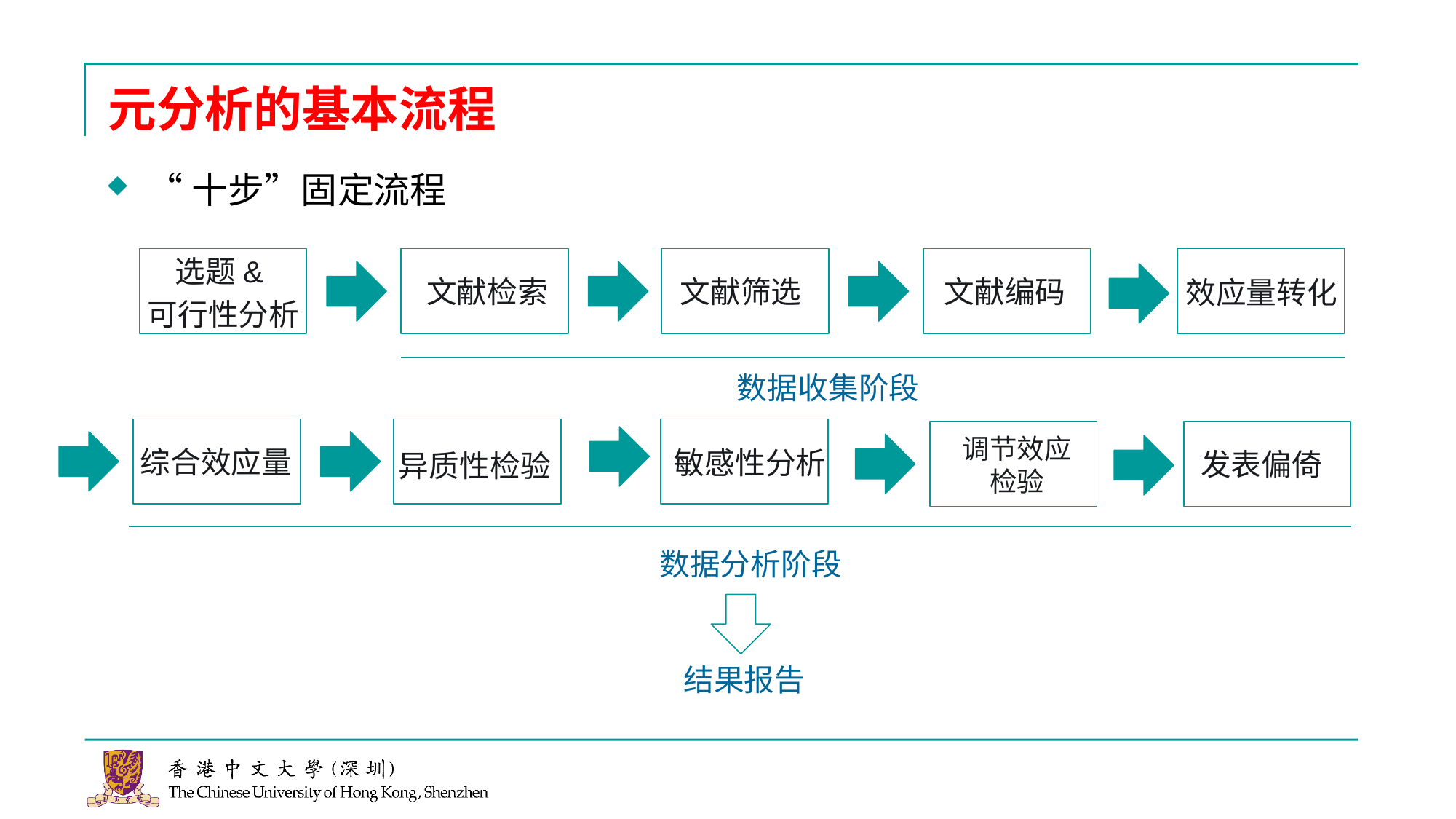

# 元分析的基本流程
“十步”固定流程

选题&
可行性分析

文献检索
文献筛选
文献编码

效应量转化
数据收集阶段

调节效应检验

综合效应量
敏感性分析
发表偏倚
数据分析阶段

异质性检验
结果报告